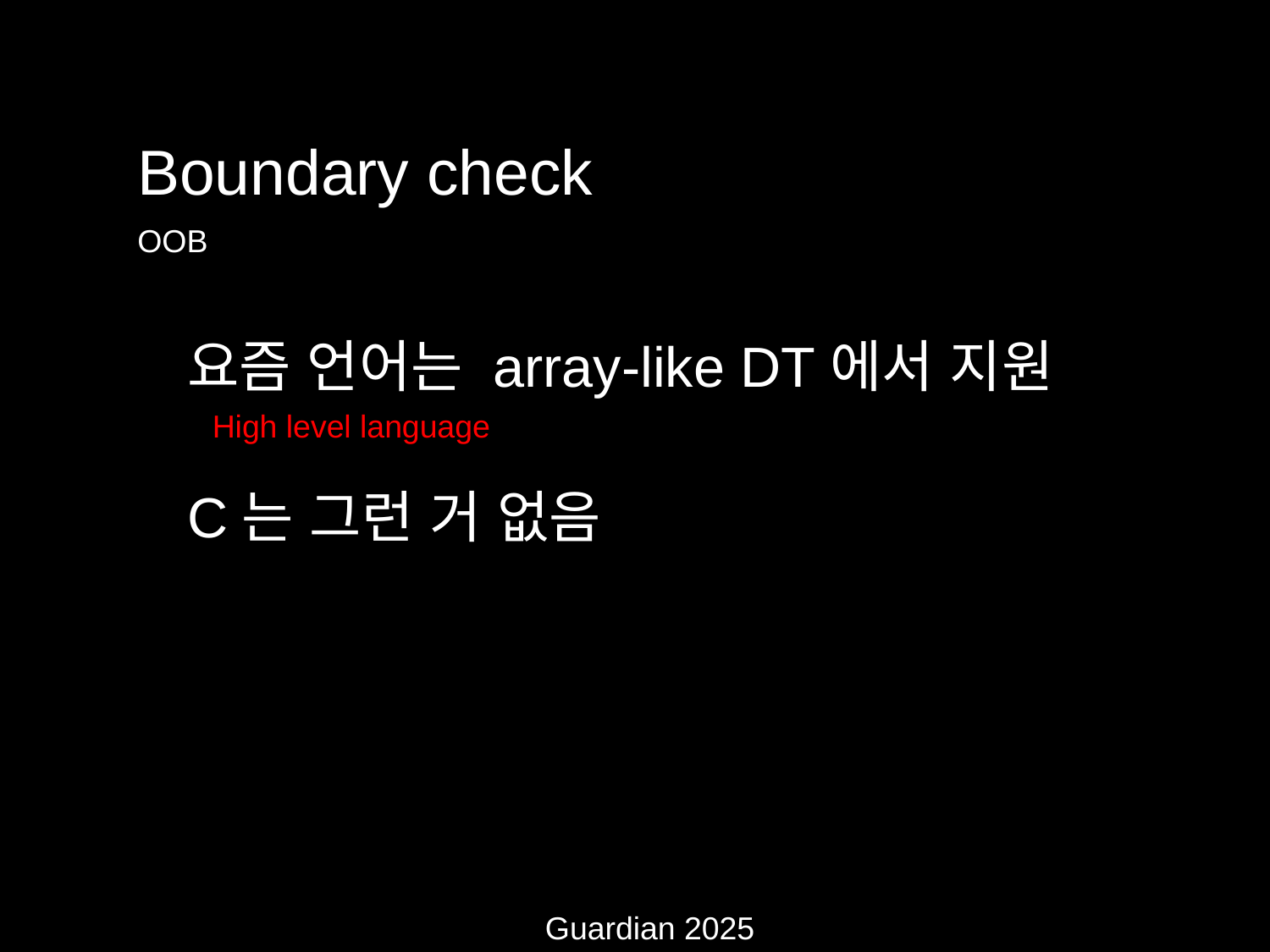

Boundary check
OOB
요즘 언어는 array-like DT에서 지원
High level language
C는 그런 거 없음